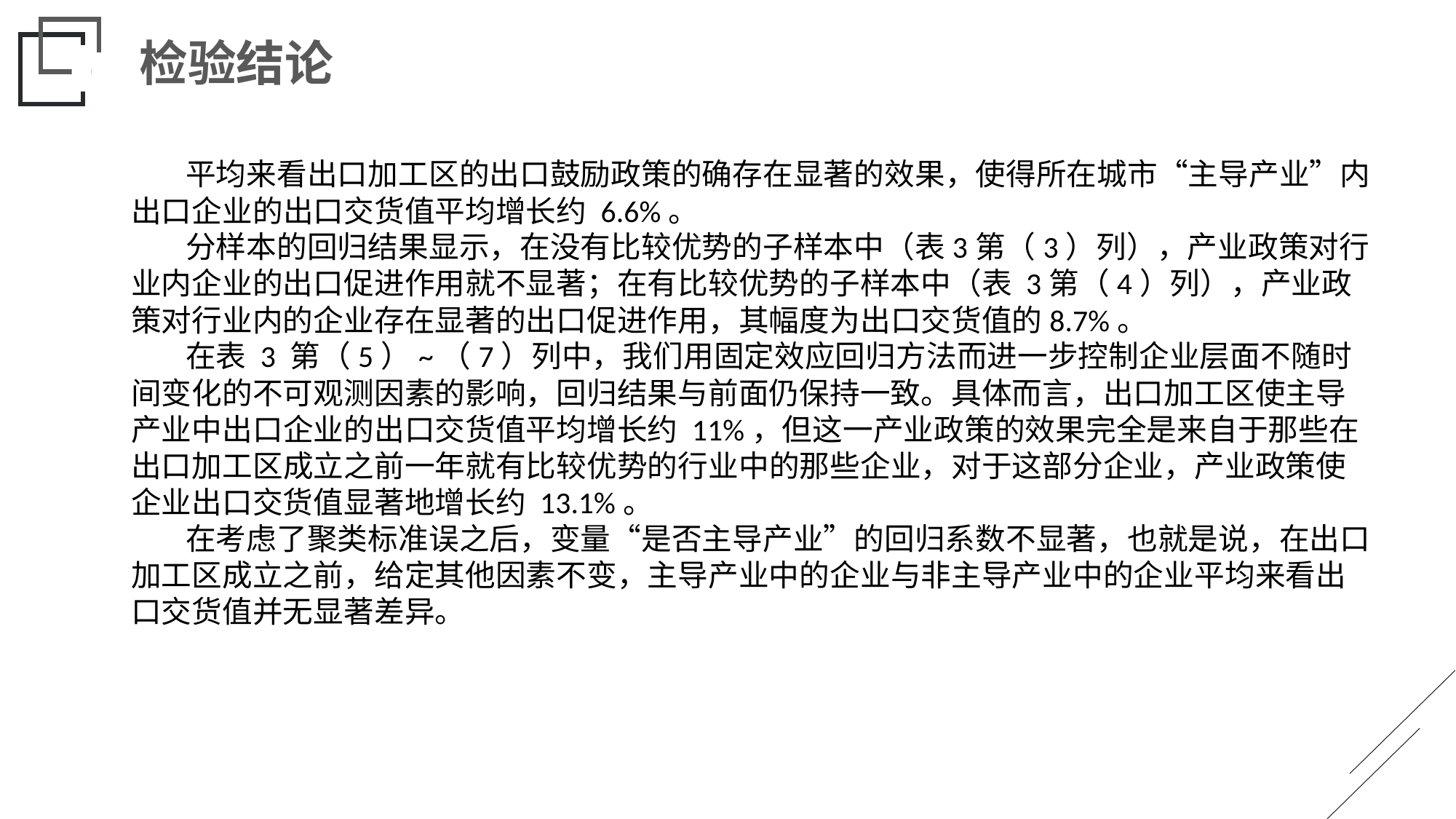

检验结论

平均来看出口加工区的出口鼓励政策的确存在显著的效果，使得所在城市“主导产业”内出口企业的出口交货值平均增长约 6.6%。
分样本的回归结果显示，在没有比较优势的子样本中（表3第（3）列），产业政策对行业内企业的出口促进作用就不显著；在有比较优势的子样本中（表 3第（4）列），产业政策对行业内的企业存在显著的出口促进作用，其幅度为出口交货值的8.7%。
在表 3 第（5）~（7）列中，我们用固定效应回归方法而进一步控制企业层面不随时间变化的不可观测因素的影响，回归结果与前面仍保持一致。具体而言，出口加工区使主导产业中出口企业的出口交货值平均增长约 11%，但这一产业政策的效果完全是来自于那些在出口加工区成立之前一年就有比较优势的行业中的那些企业，对于这部分企业，产业政策使企业出口交货值显著地增长约 13.1%。
在考虑了聚类标准误之后，变量“是否主导产业”的回归系数不显著，也就是说，在出口加工区成立之前，给定其他因素不变，主导产业中的企业与非主导产业中的企业平均来看出口交货值并无显著差异。